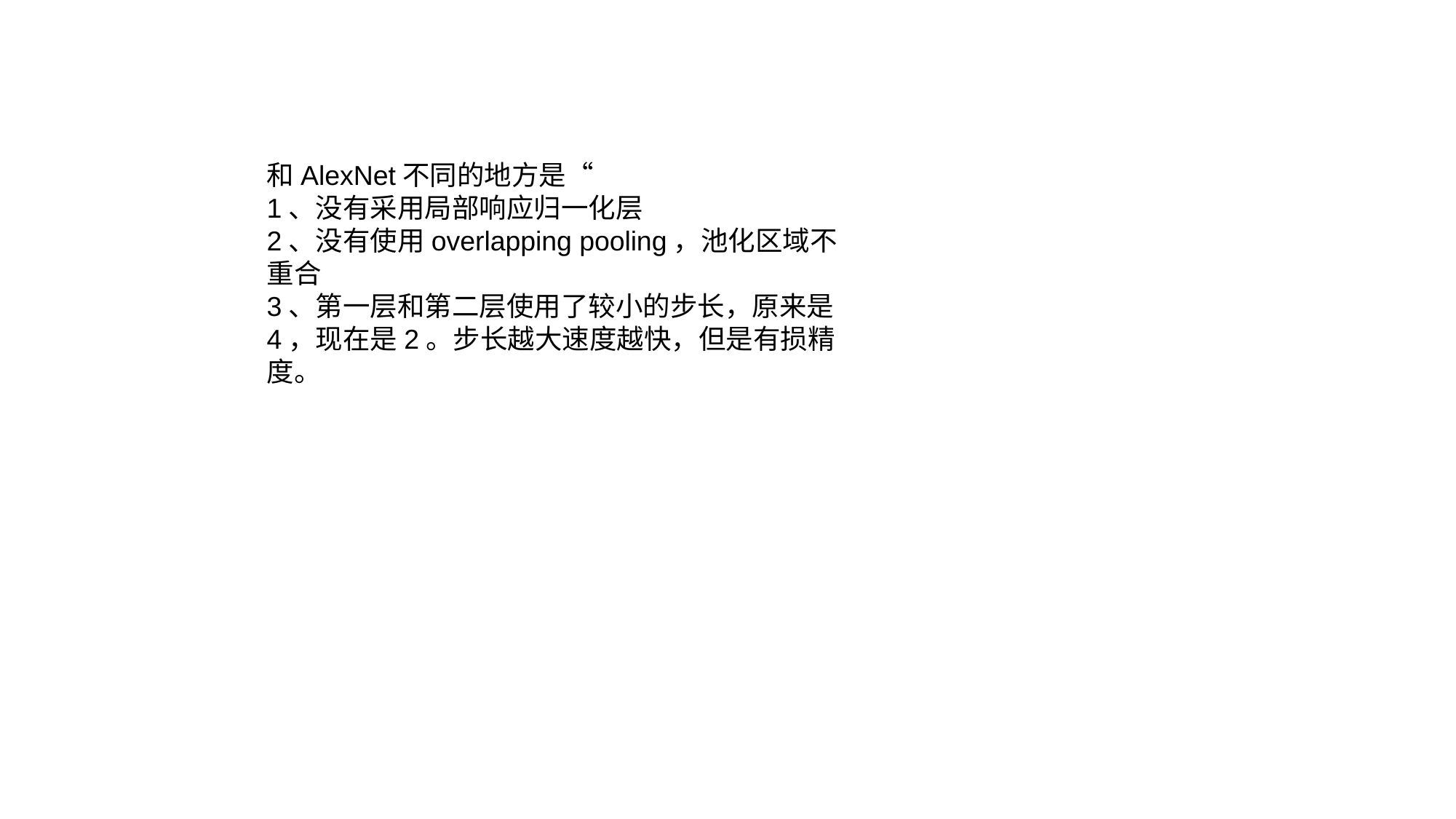

和AlexNet不同的地方是“
1、没有采用局部响应归一化层
2、没有使用overlapping pooling，池化区域不重合
3、第一层和第二层使用了较小的步长，原来是4，现在是2。步长越大速度越快，但是有损精度。